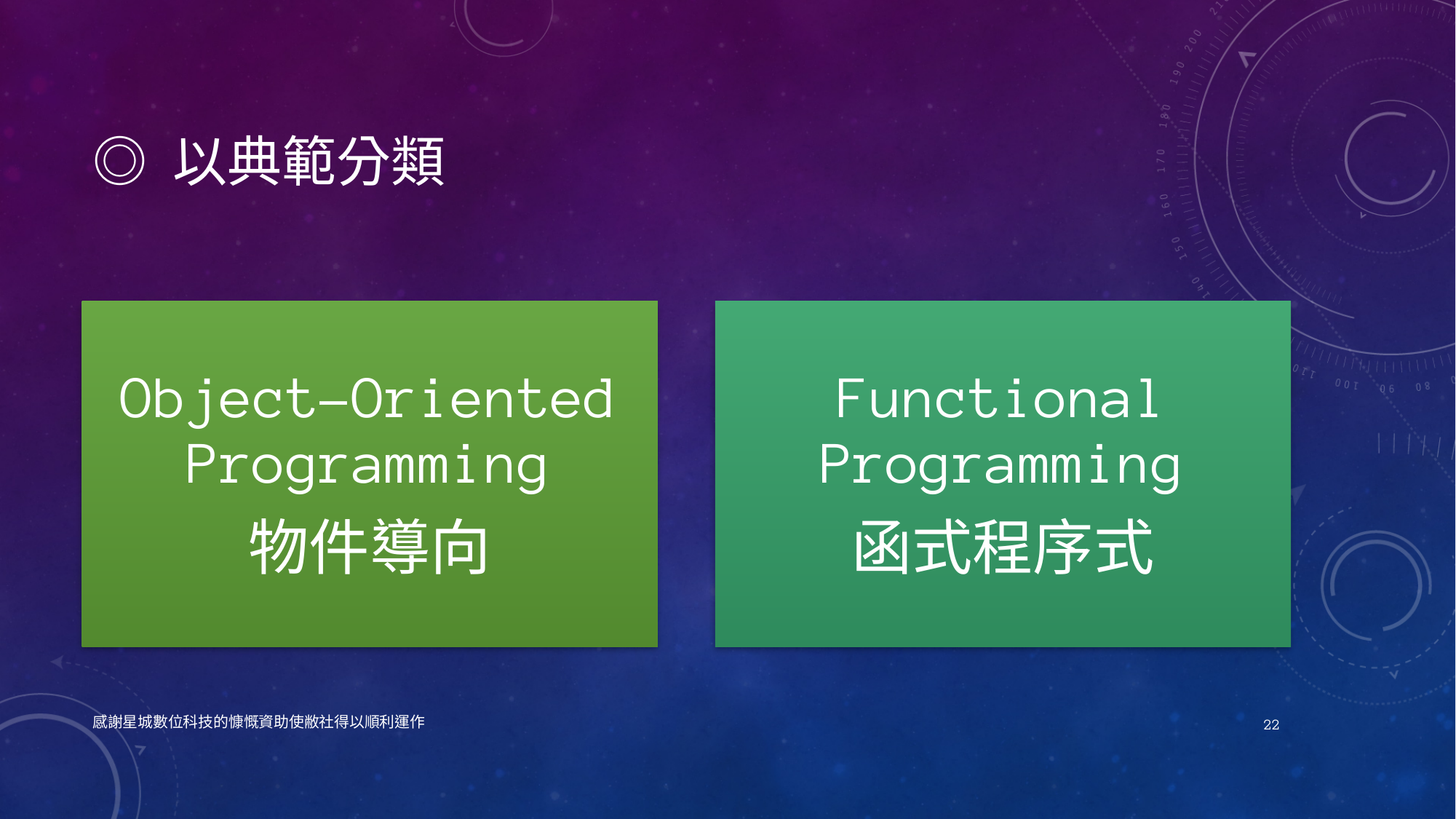

# ◎ 以典範分類
Object-Oriented Programming
物件導向
Functional Programming
函式程序式
感謝星城數位科技的慷慨資助使敝社得以順利運作
22